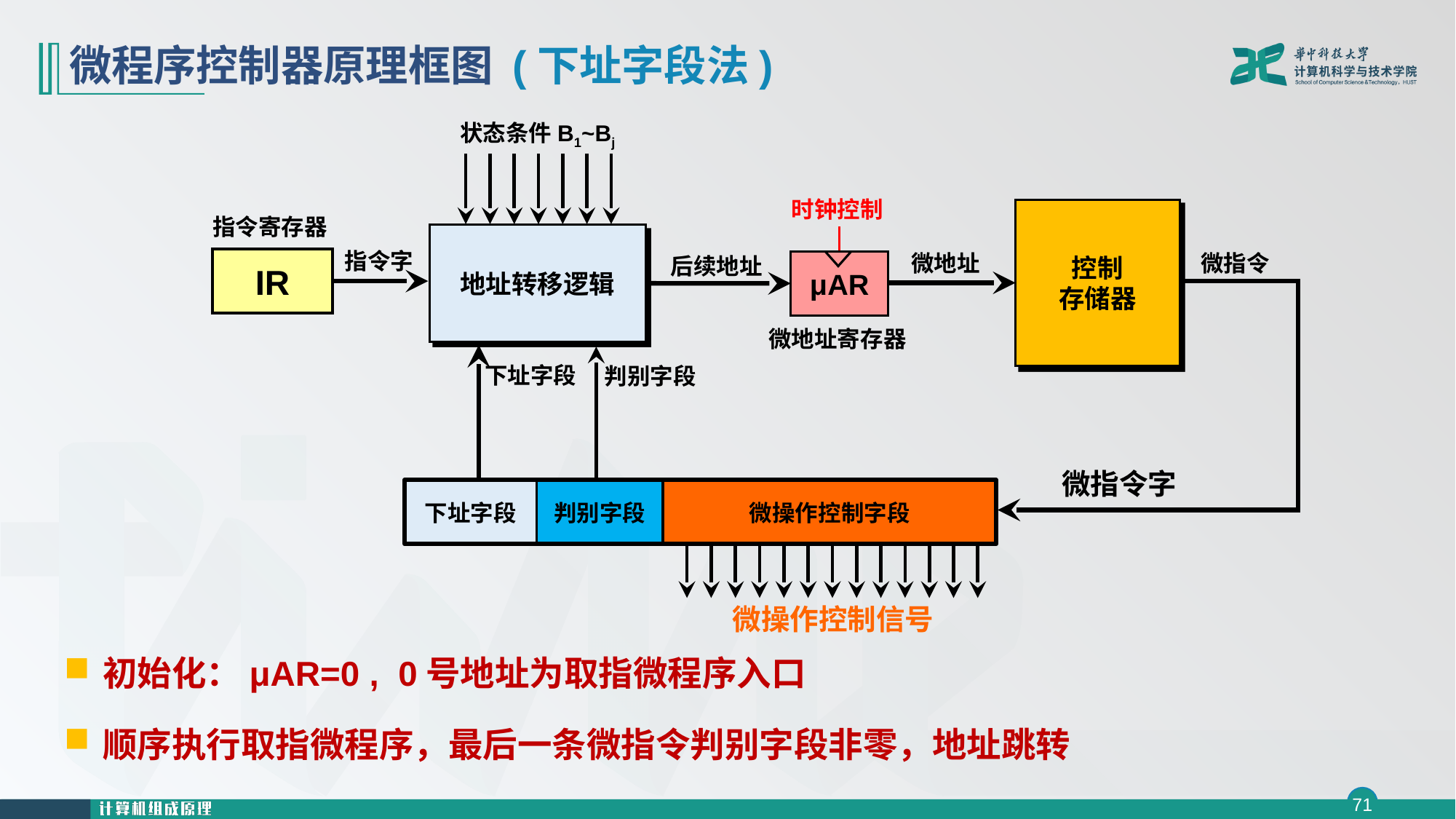

# 微程序控制器原理框图 (下址字段法)
状态条件B1~Bj
时钟控制
μAR
微地址寄存器
控制
存储器
指令寄存器
地址转移逻辑
指令字
IR
微地址
微指令
后续地址
下址字段
判别字段
微指令字

下址字段
判别字段
微操作控制字段
微操作控制信号
初始化：μAR=0 ,  0号地址为取指微程序入口
顺序执行取指微程序，最后一条微指令判别字段非零，地址跳转